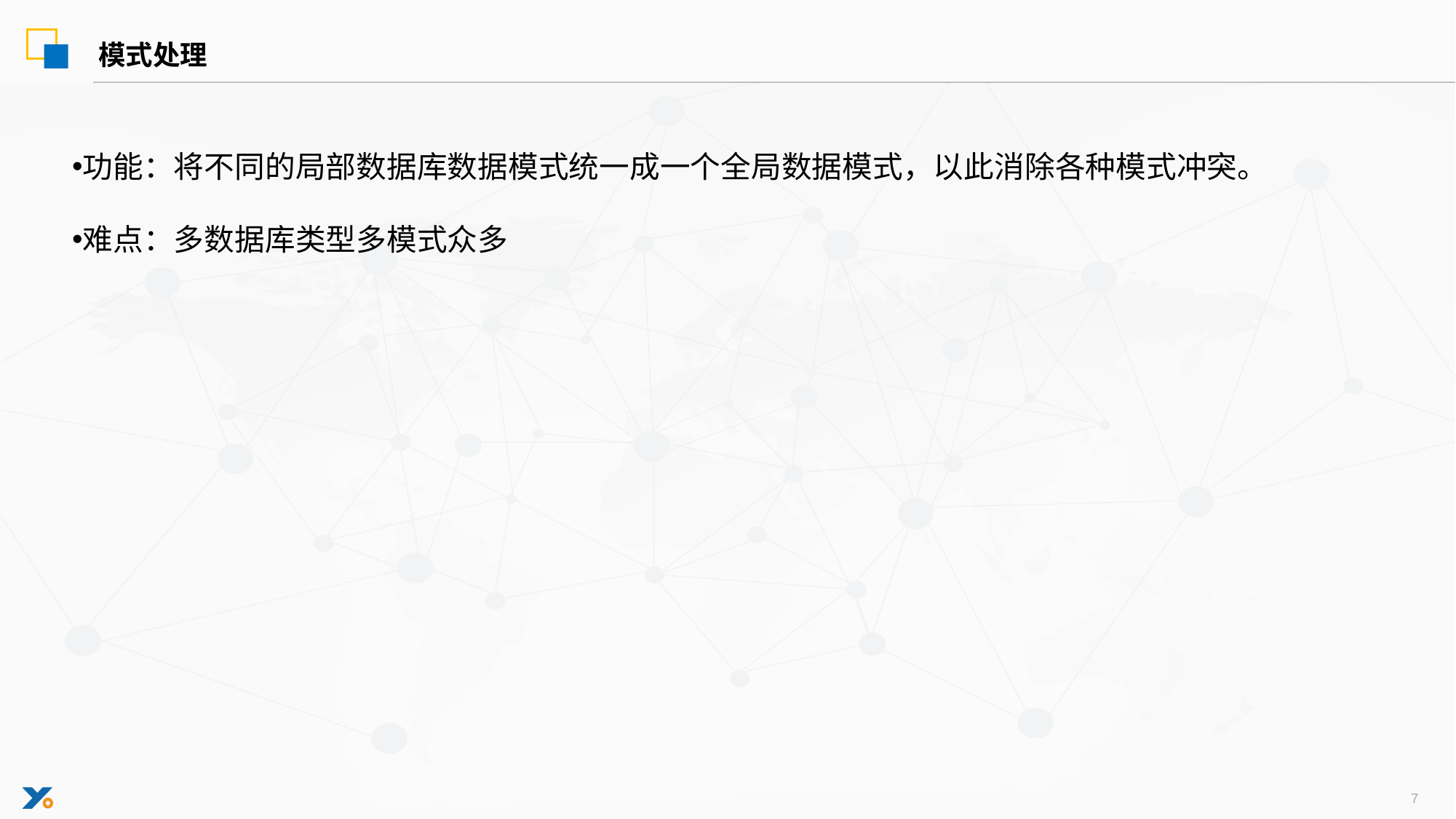

模式处理

功能：将不同的局部数据库数据模式统一成一个全局数据模式，以此消除各种模式冲突。

难点：多数据库类型多模式众多